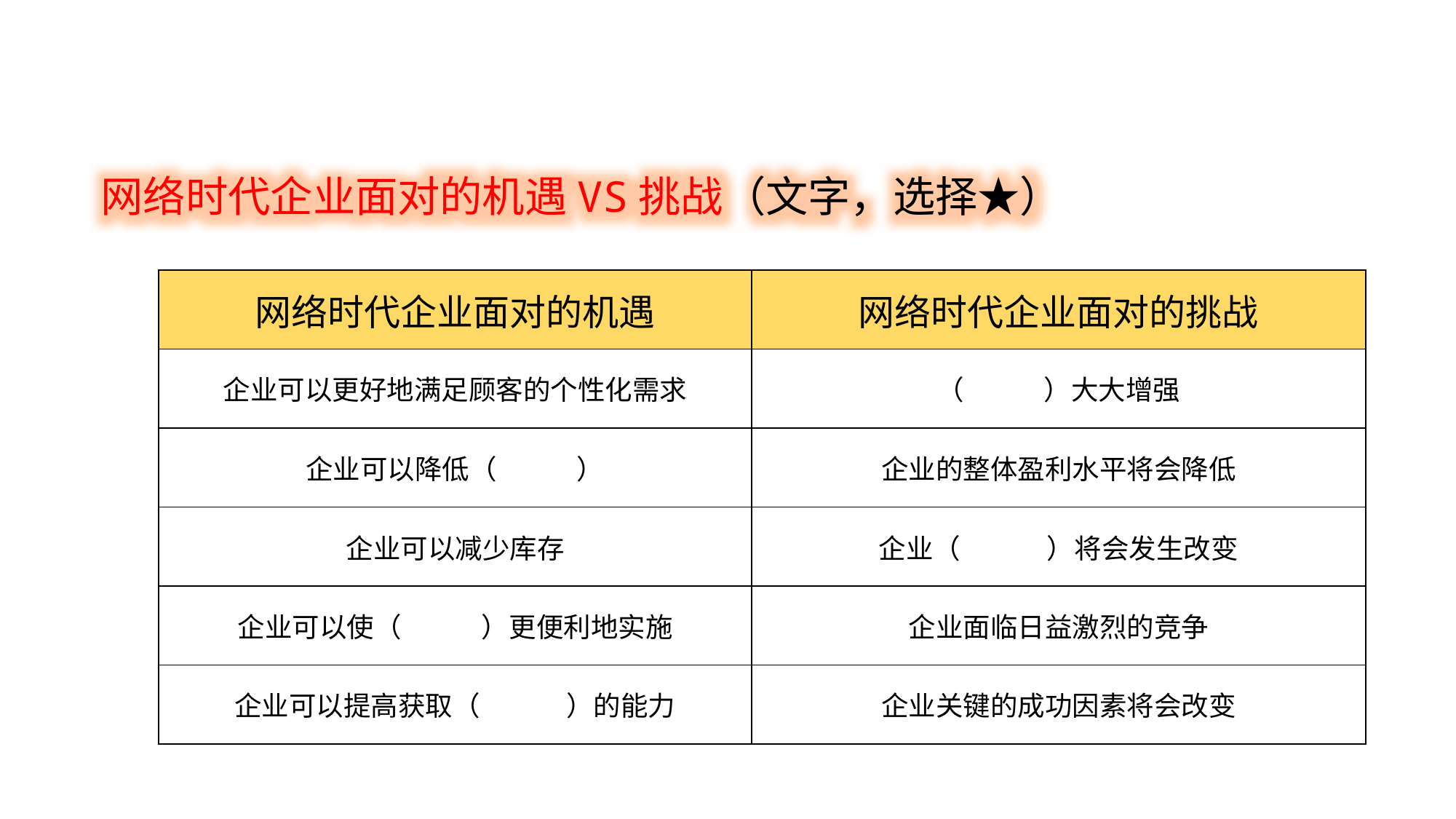

网络时代企业面对的机遇VS挑战（文字，选择★）
| 网络时代企业面对的机遇 | 网络时代企业面对的挑战 |
| --- | --- |
| 企业可以更好地满足顾客的个性化需求 | （ ）大大增强 |
| 企业可以降低（ ） | 企业的整体盈利水平将会降低 |
| 企业可以减少库存 | 企业（ ）将会发生改变 |
| 企业可以使（ ）更便利地实施 | 企业面临日益激烈的竞争 |
| 企业可以提高获取（ ）的能力 | 企业关键的成功因素将会改变 |